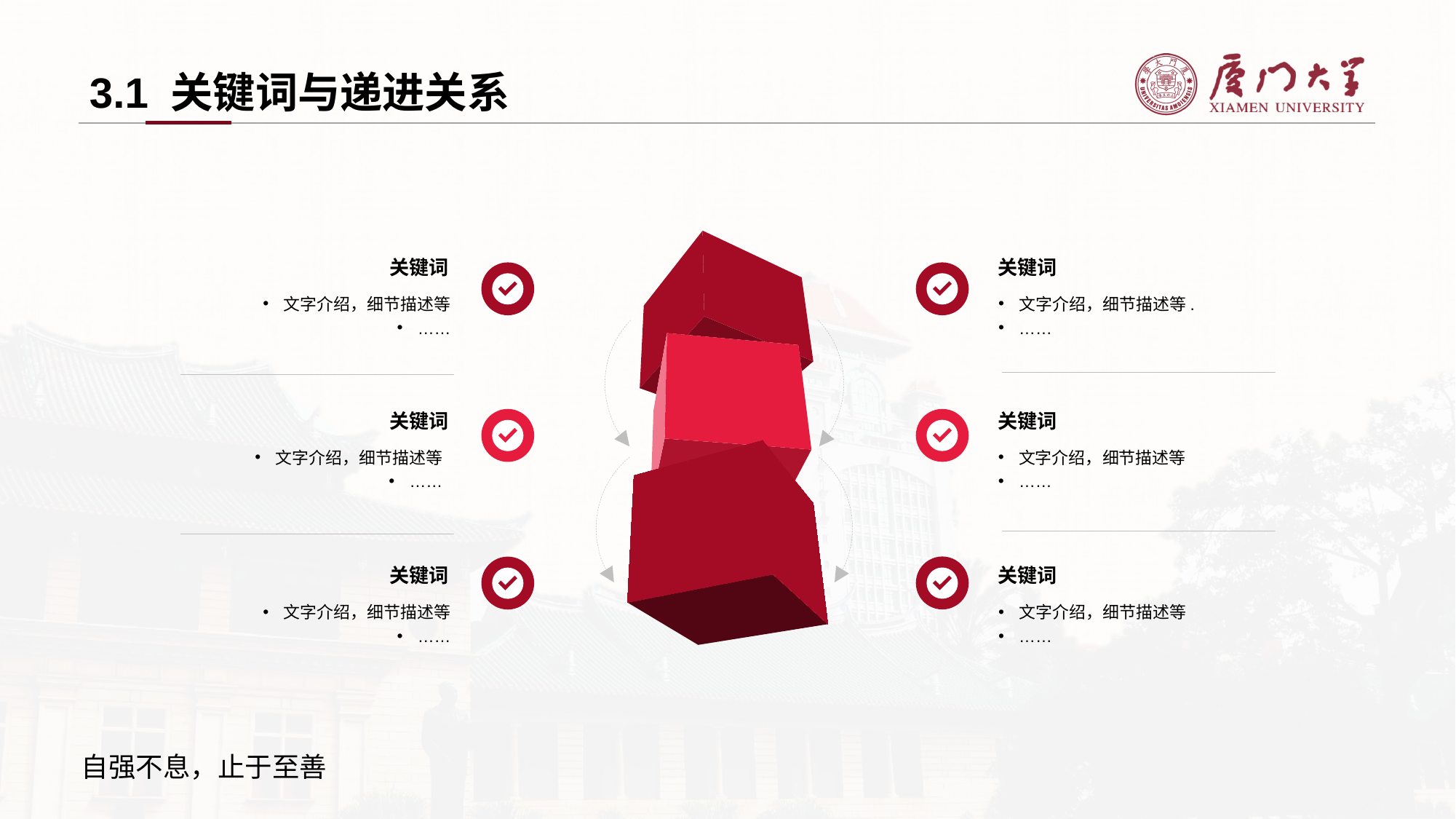

3.1 关键词与递进关系

关键词
文字介绍，细节描述等.
……
关键词
文字介绍，细节描述等
……
关键词
文字介绍，细节描述等
……
关键词
文字介绍，细节描述等
……
关键词
文字介绍，细节描述等
……
关键词
文字介绍，细节描述等
……